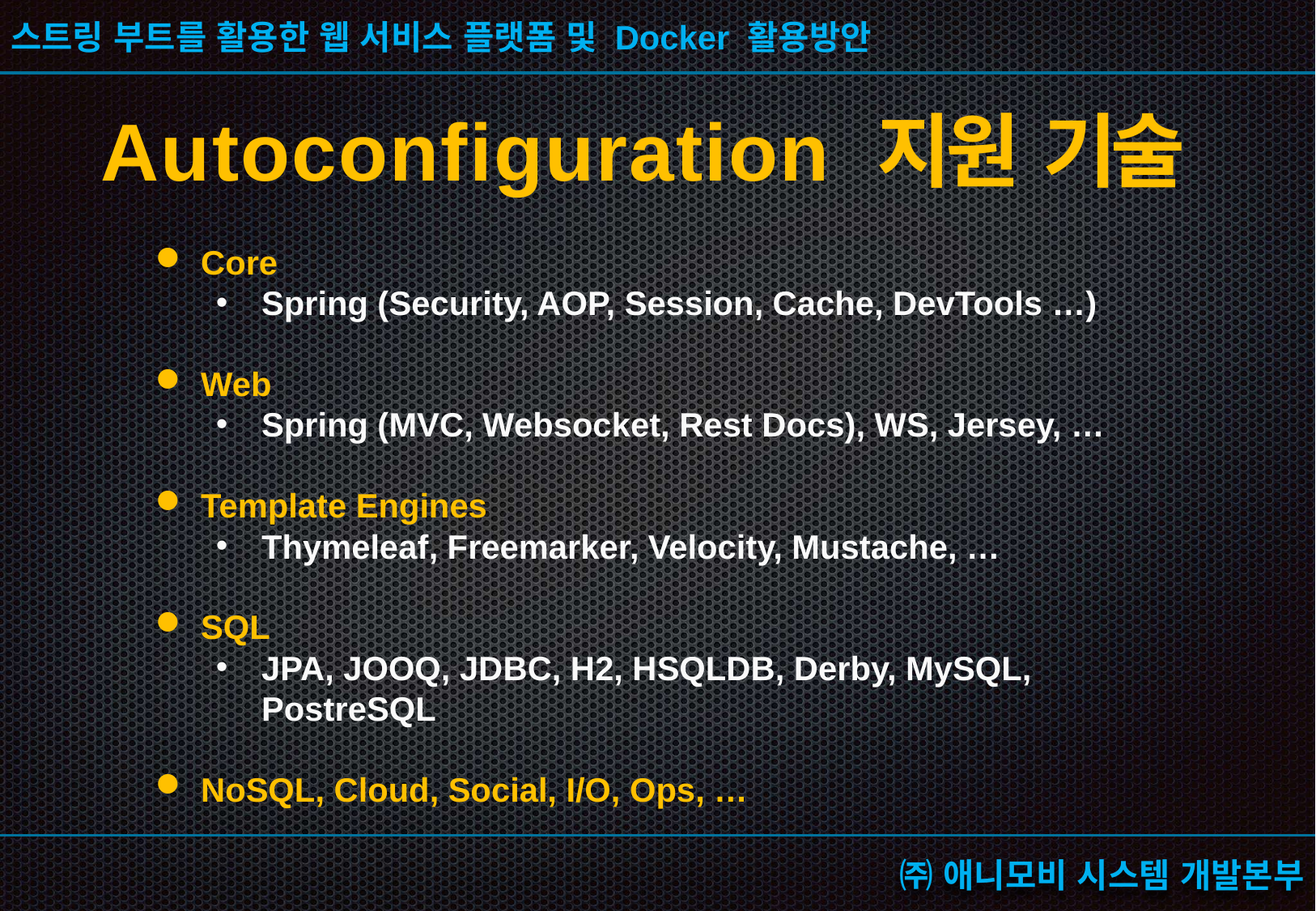

# Autoconfiguration 지원 기술
Core
Spring (Security, AOP, Session, Cache, DevTools …)

Web
Spring (MVC, Websocket, Rest Docs), WS, Jersey, …

Template Engines
Thymeleaf, Freemarker, Velocity, Mustache, …

SQL
JPA, JOOQ, JDBC, H2, HSQLDB, Derby, MySQL, PostreSQL

NoSQL, Cloud, Social, I/O, Ops, …